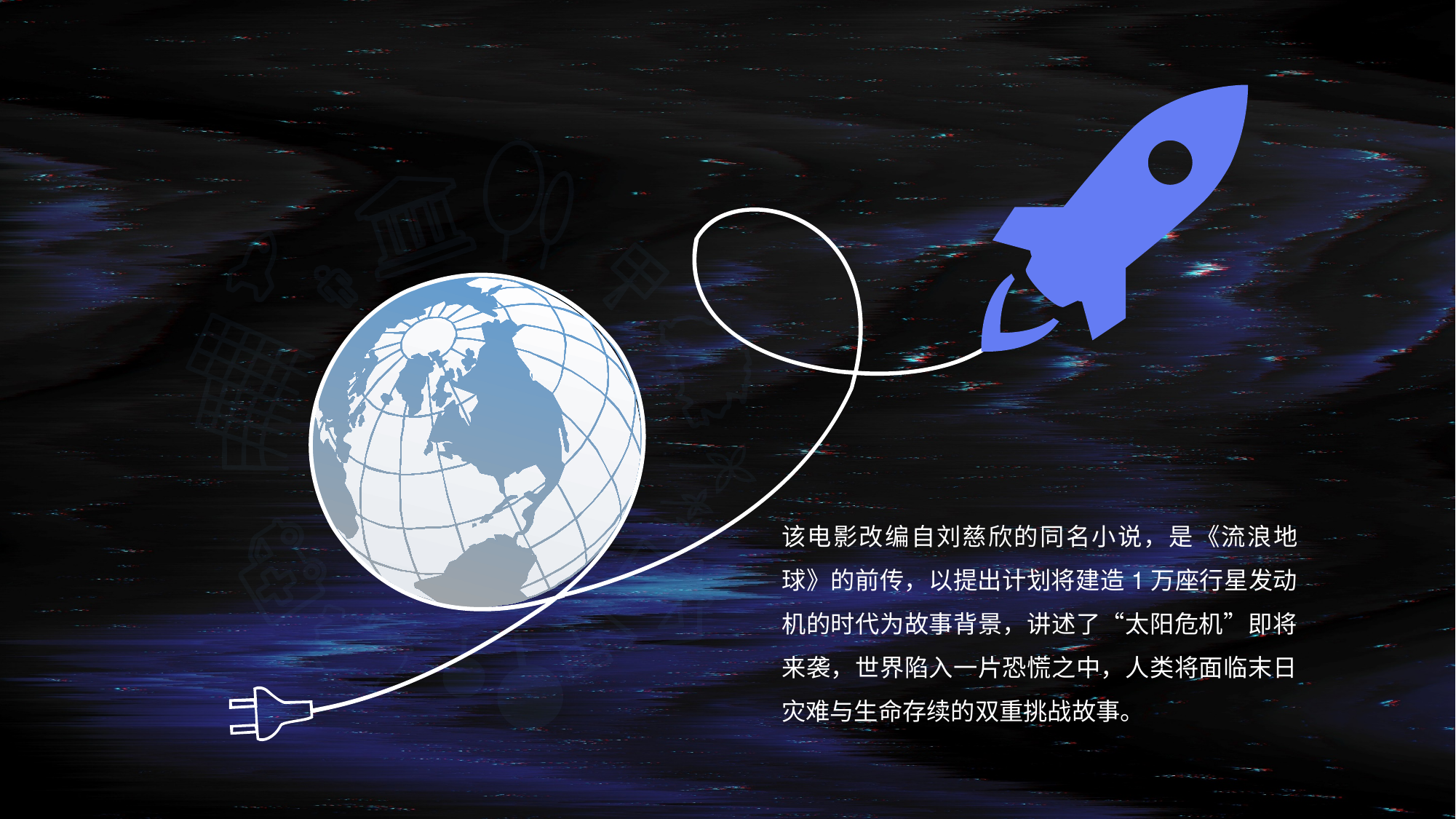

该电影改编自刘慈欣的同名小说，是《流浪地球》的前传，以提出计划将建造1万座行星发动机的时代为故事背景，讲述了“太阳危机”即将来袭，世界陷入一片恐慌之中，人类将面临末日灾难与生命存续的双重挑战故事。